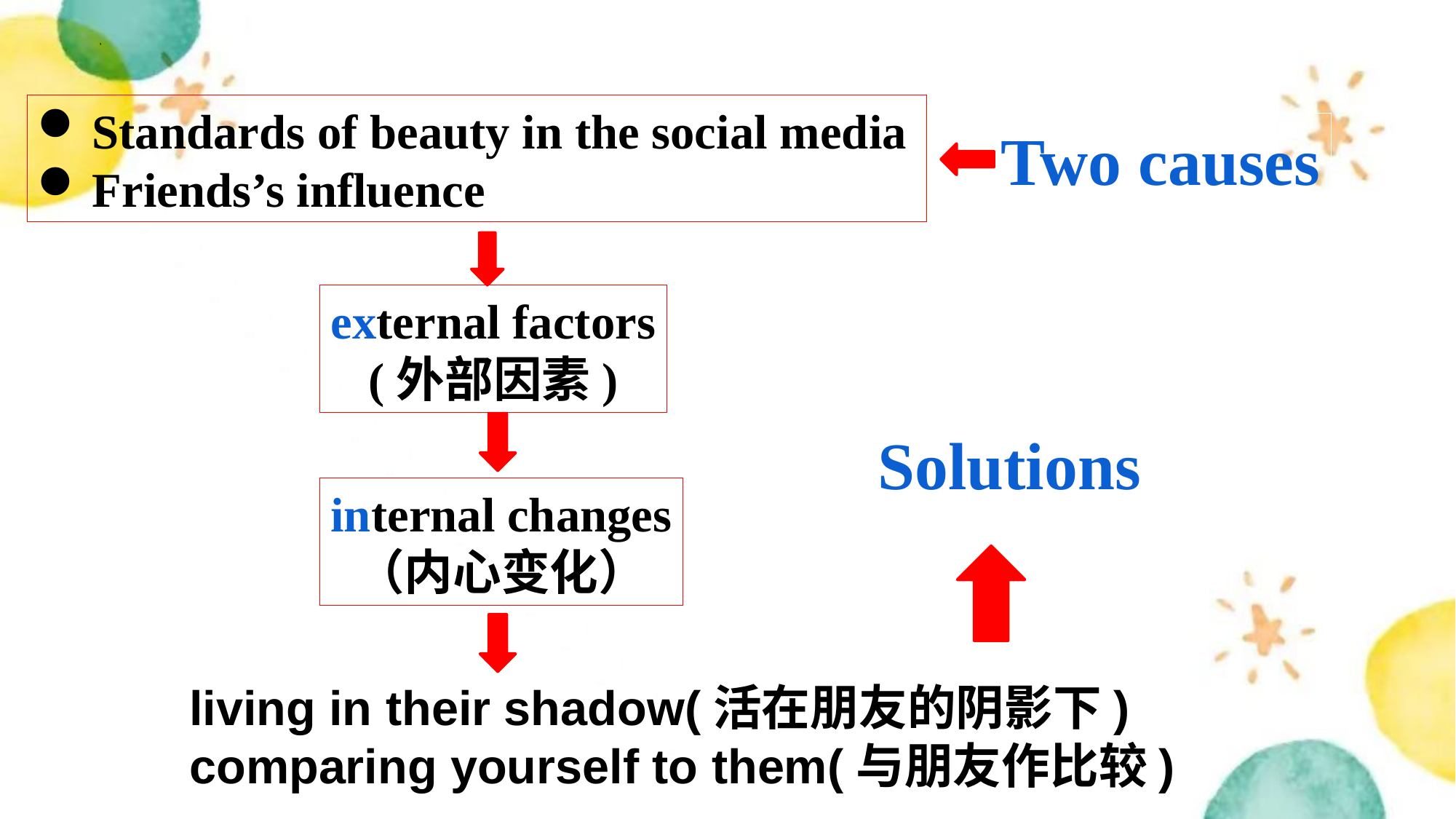

Standards of beauty in the social media
Friends’s influence
Two causes

external factors
(外部因素)

Solutions
internal changes
（内心变化）

living in their shadow(活在朋友的阴影下)
comparing yourself to them(与朋友作比较)